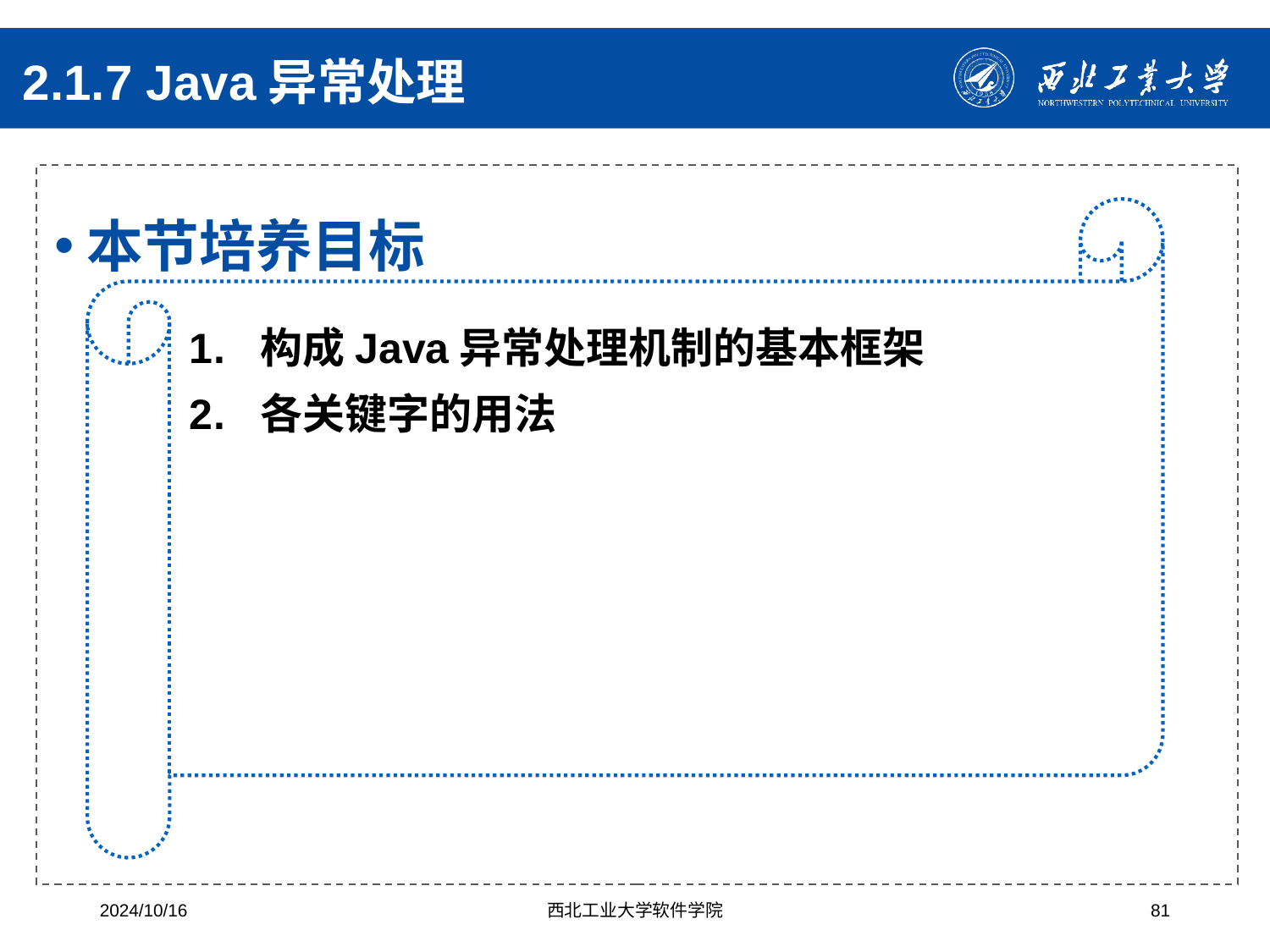

# 2.1.7 Java异常处理
本节培养目标

构成Java异常处理机制的基本框架
各关键字的用法
2024/10/16
西北工业大学软件学院
81